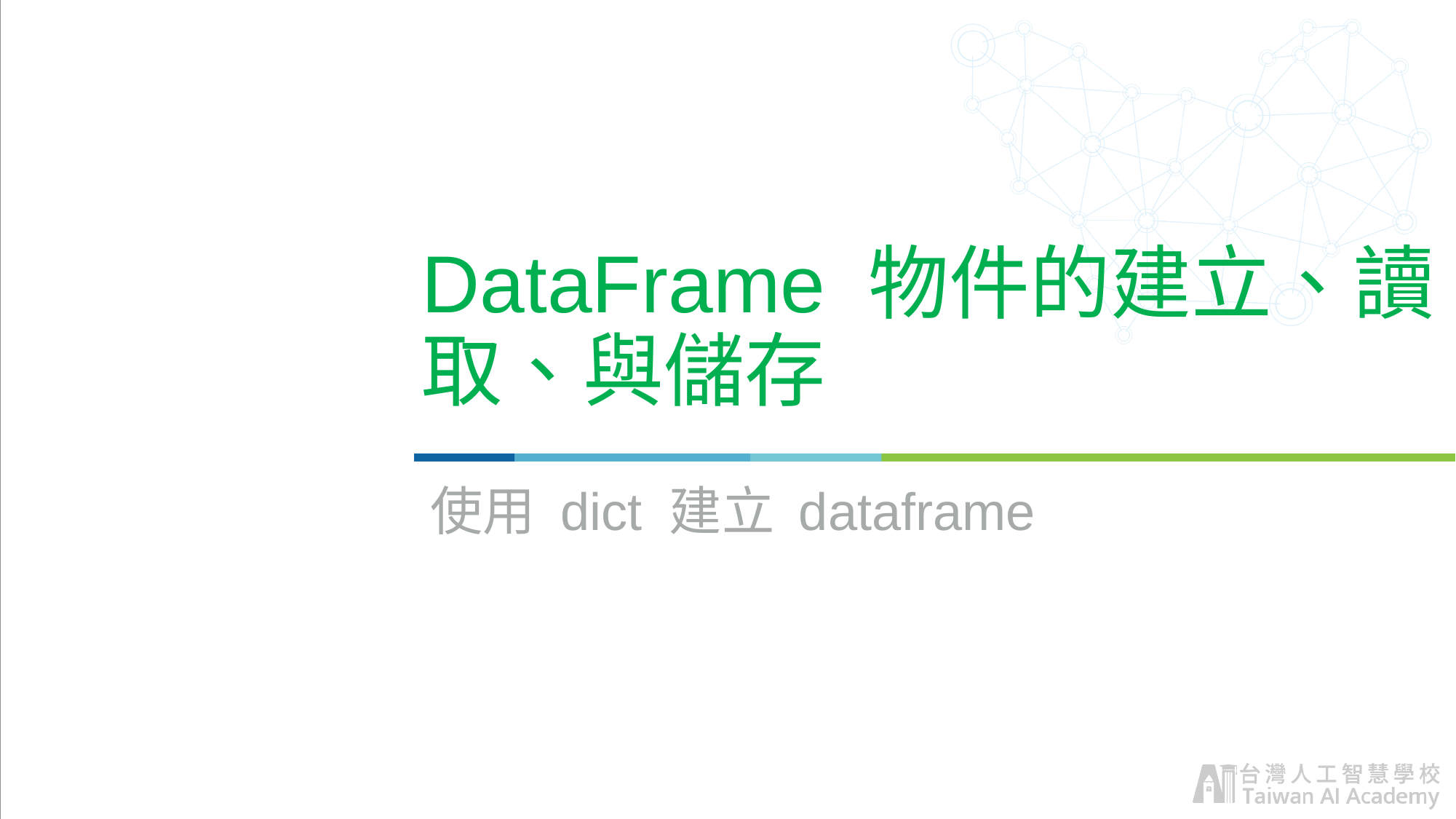

# DataFrame 物件的建立、讀取、與儲存
使用 dict 建立 dataframe